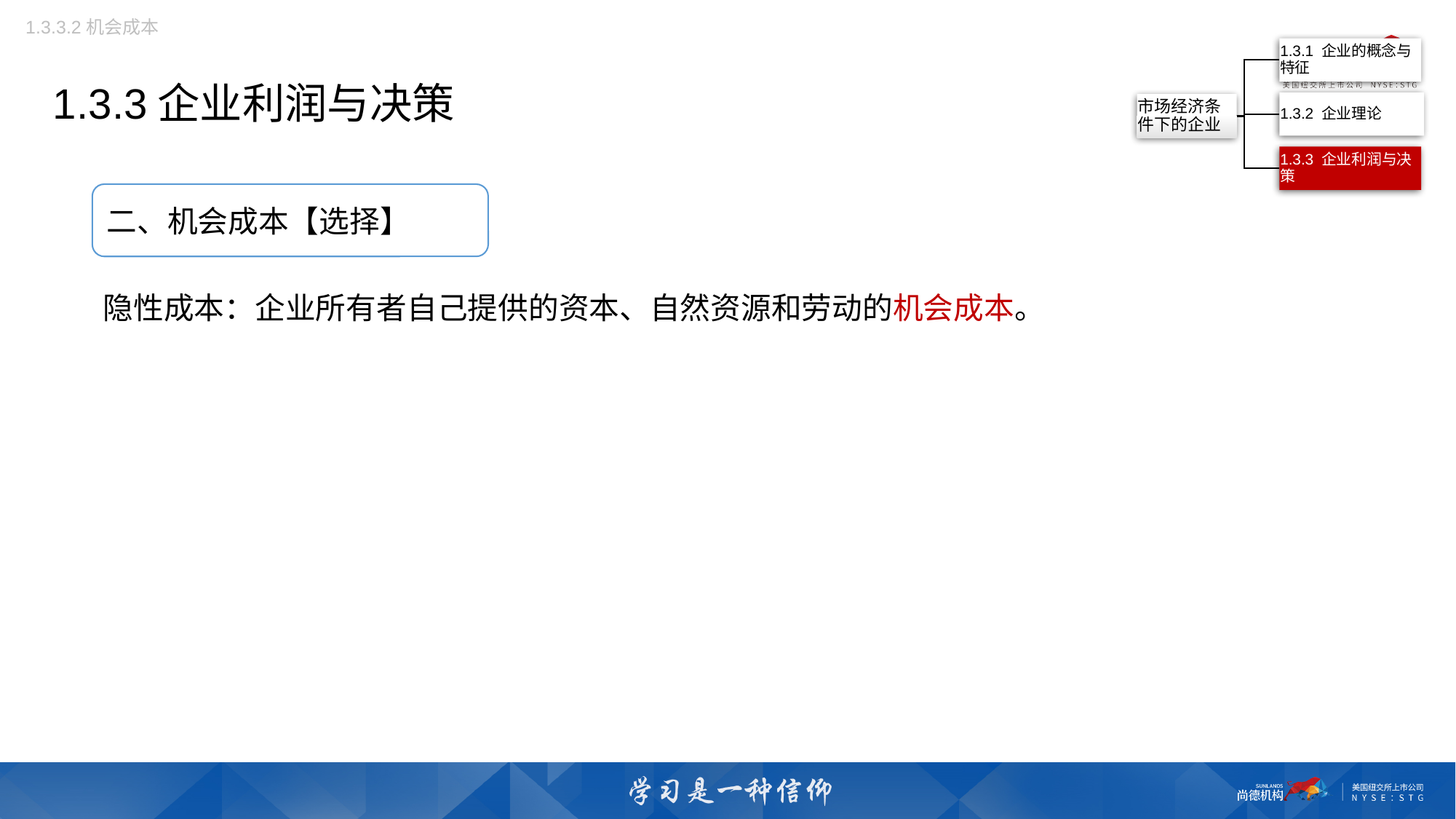

市场经济条件下的企业
1.3.1 企业的概念与特征
1.3.2 企业理论
1.3.3 企业利润与决策
1.3.3.2机会成本
1.3.3企业利润与决策
二、机会成本【选择】
隐性成本：企业所有者自己提供的资本、自然资源和劳动的机会成本。